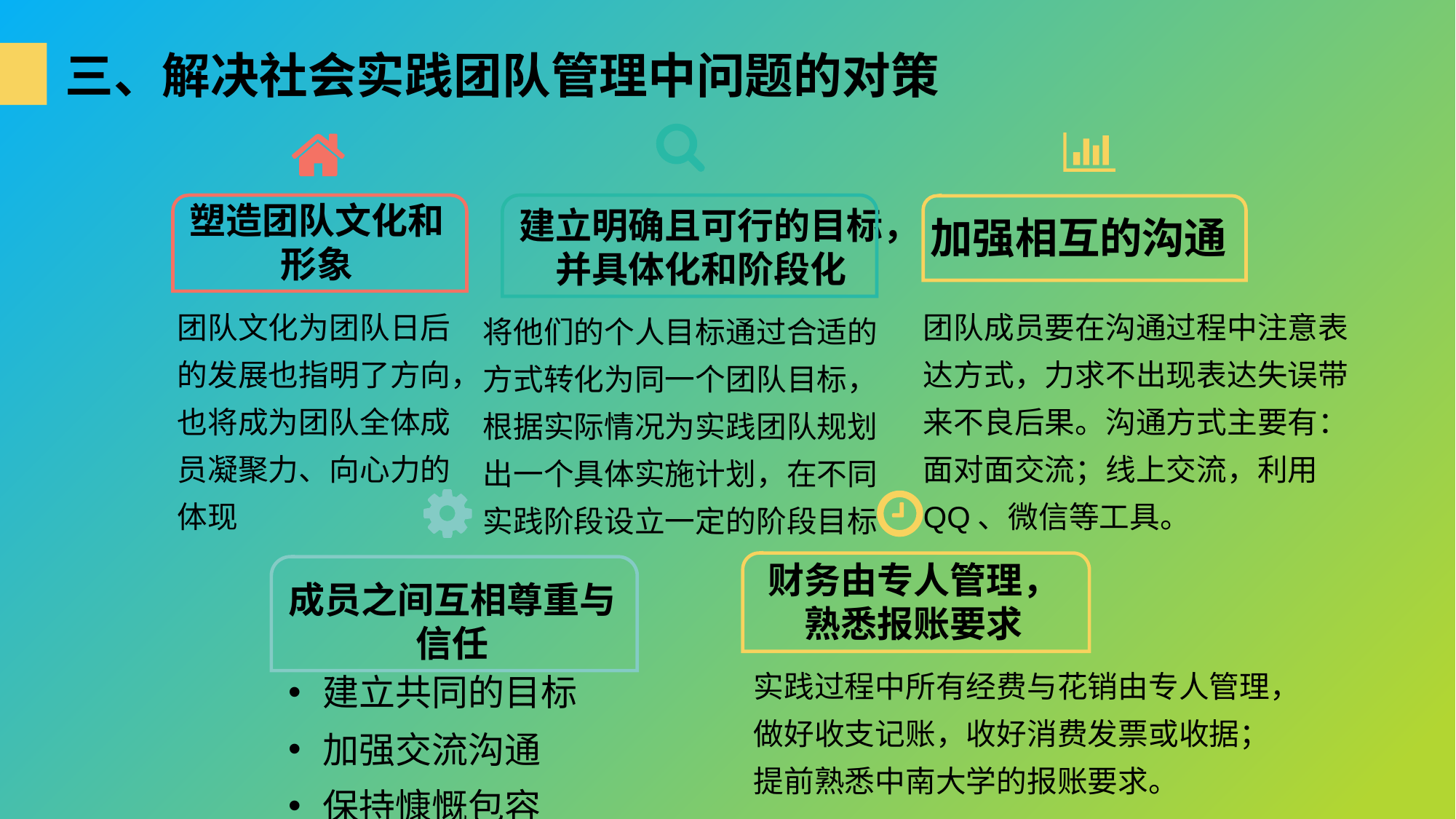

三、解决社会实践团队管理中问题的对策

塑造团队文化和形象

建立明确且可行的目标，并具体化和阶段化
加强相互的沟通
团队文化为团队日后的发展也指明了方向，也将成为团队全体成员凝聚力、向心力的体现
团队成员要在沟通过程中注意表达方式，力求不出现表达失误带来不良后果。沟通方式主要有：面对面交流；线上交流，利用QQ、微信等工具。
将他们的个人目标通过合适的方式转化为同一个团队目标，根据实际情况为实践团队规划出一个具体实施计划，在不同实践阶段设立一定的阶段目标

财务由专人管理，熟悉报账要求

成员之间互相尊重与信任
建立共同的目标
加强交流沟通
保持慷慨包容
实践过程中所有经费与花销由专人管理，做好收支记账，收好消费发票或收据；提前熟悉中南大学的报账要求。